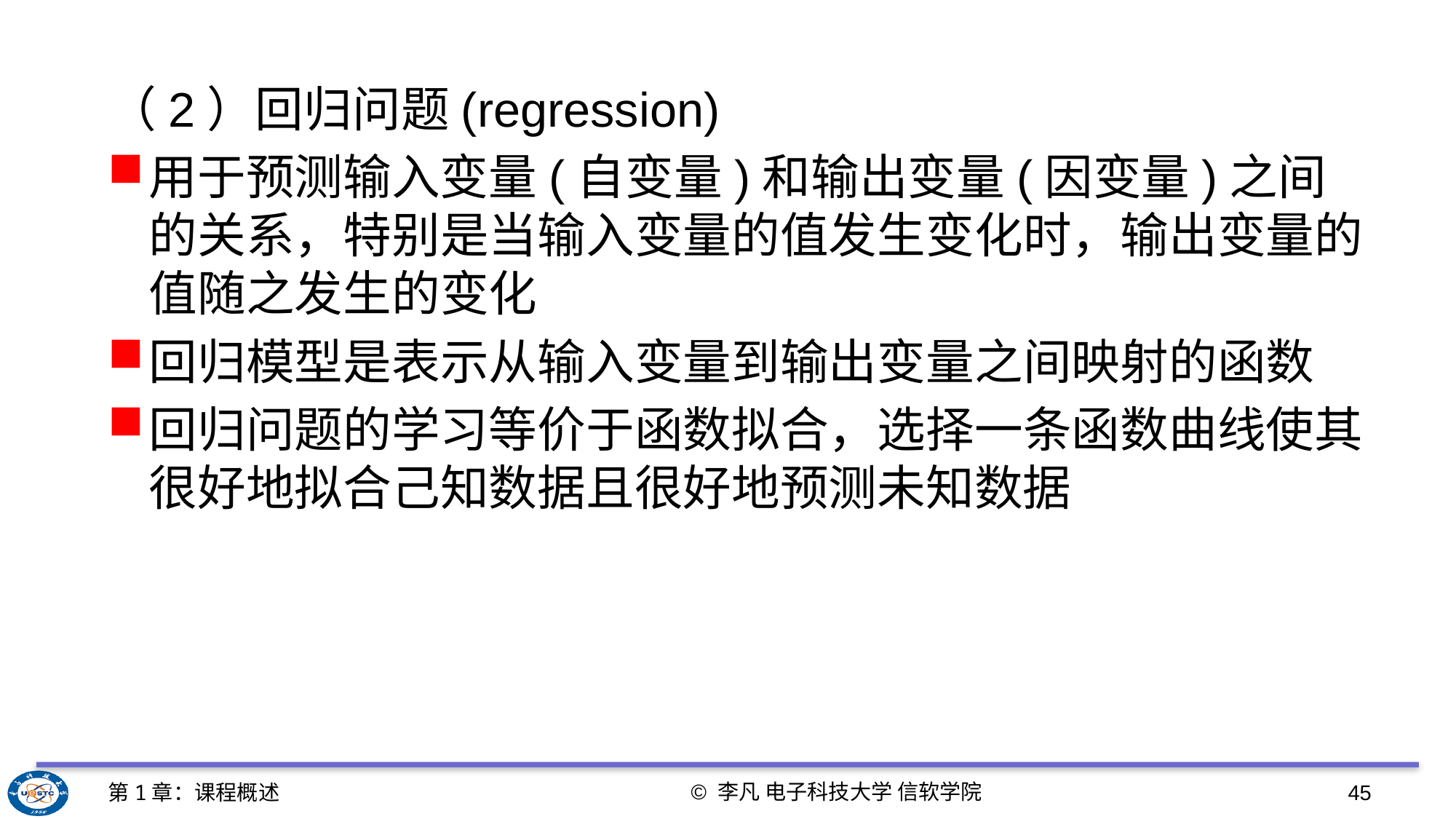

（2）回归问题(regression)
用于预测输入变量(自变量)和输出变量(因变量)之间的关系，特别是当输入变量的值发生变化时，输出变量的值随之发生的变化
回归模型是表示从输入变量到输出变量之间映射的函数
回归问题的学习等价于函数拟合，选择一条函数曲线使其很好地拟合己知数据且很好地预测未知数据
© 李凡 电子科技大学 信软学院
第1章：课程概述
45